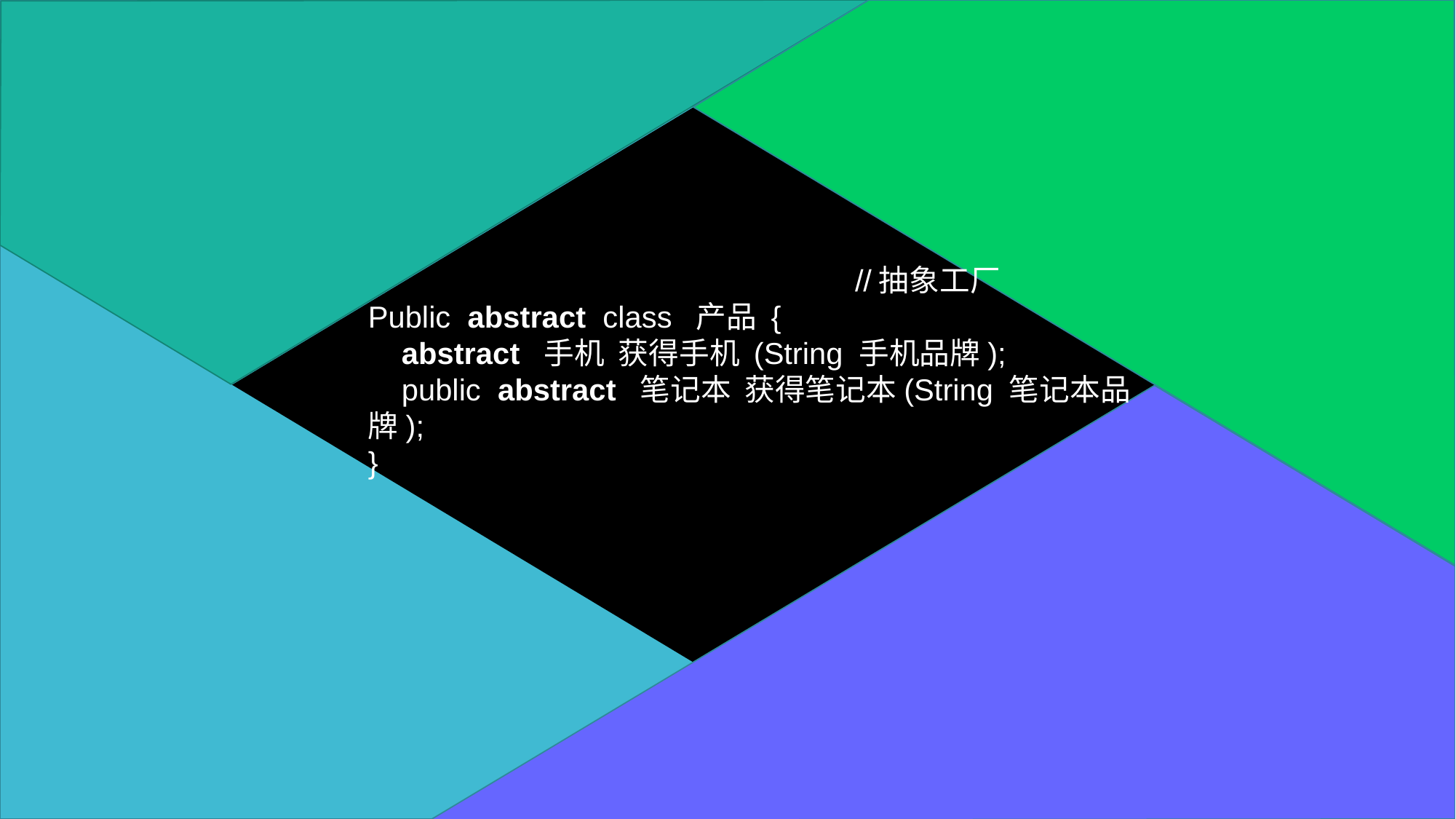

//抽象工厂
Public  abstract  class  产品 {
    abstract  手机  获得手机 (String 手机品牌);
    public  abstract  笔记本  获得笔记本(String 笔记本品牌);
}